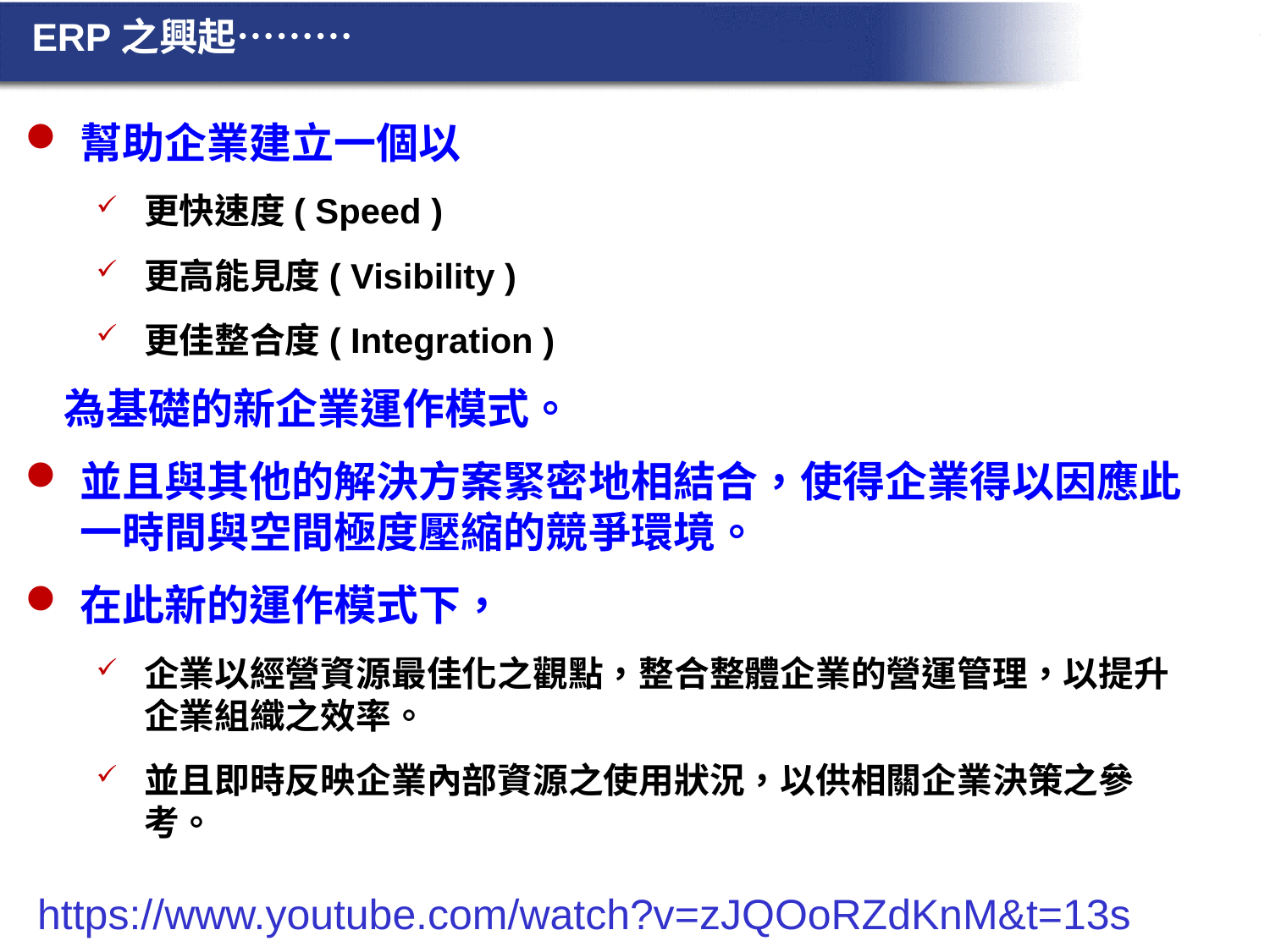

ERP之興起………
幫助企業建立一個以
更快速度( Speed )
更高能見度( Visibility )
更佳整合度( Integration )
   為基礎的新企業運作模式。
並且與其他的解決方案緊密地相結合，使得企業得以因應此一時間與空間極度壓縮的競爭環境。
在此新的運作模式下，
企業以經營資源最佳化之觀點，整合整體企業的營運管理，以提升企業組織之效率。
並且即時反映企業內部資源之使用狀況，以供相關企業決策之參考。
https://www.youtube.com/watch?v=zJQOoRZdKnM&t=13s